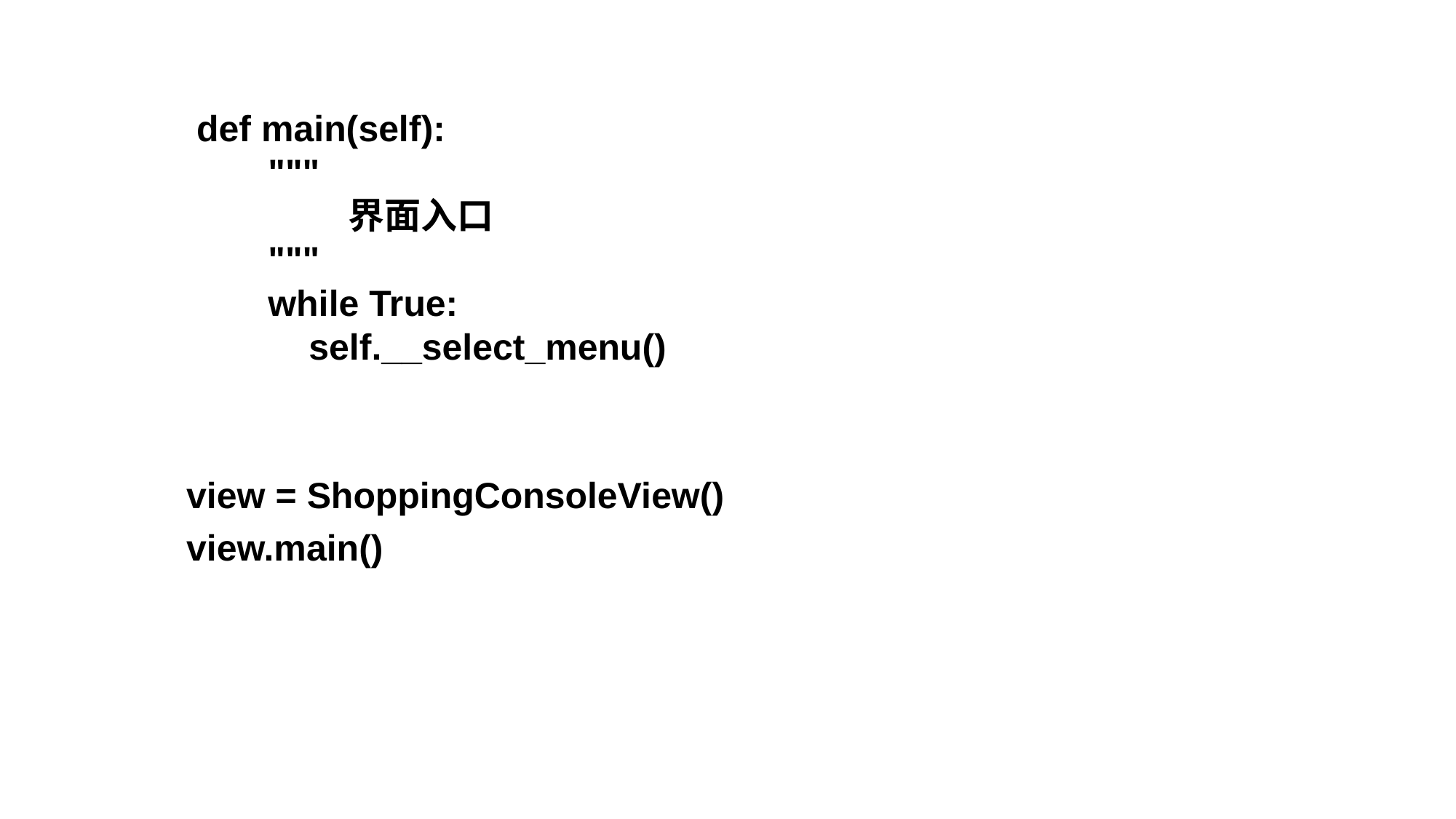

def main(self):
        """
            界面入口
        """
        while True:
            self.__select_menu()

view = ShoppingConsoleView()
view.main()